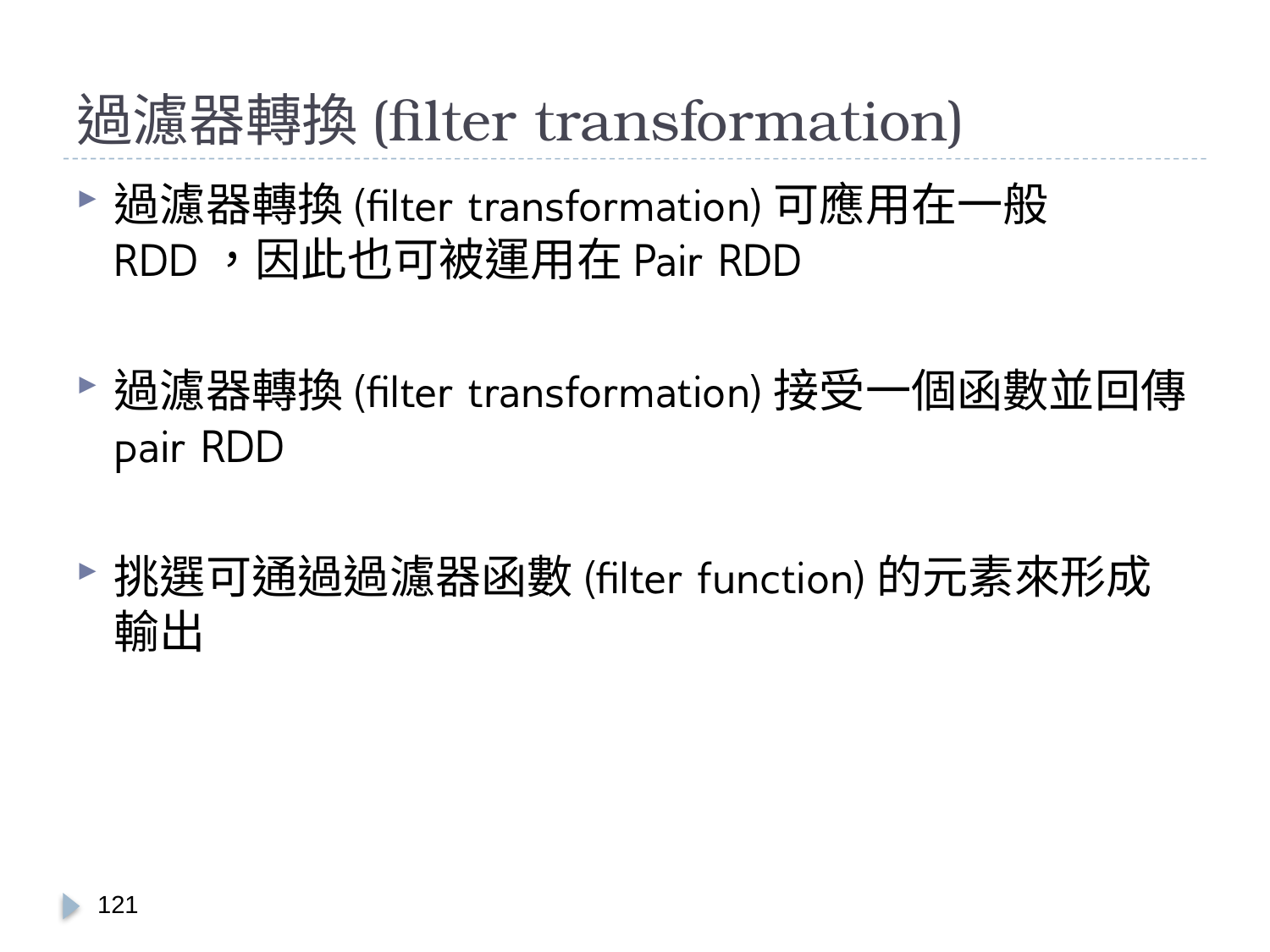

# 過濾器轉換(filter transformation)
過濾器轉換(filter transformation)可應用在一般RDD，因此也可被運用在Pair RDD

過濾器轉換(filter transformation)接受一個函數並回傳pair RDD

挑選可通過過濾器函數(filter function)的元素來形成輸出
121